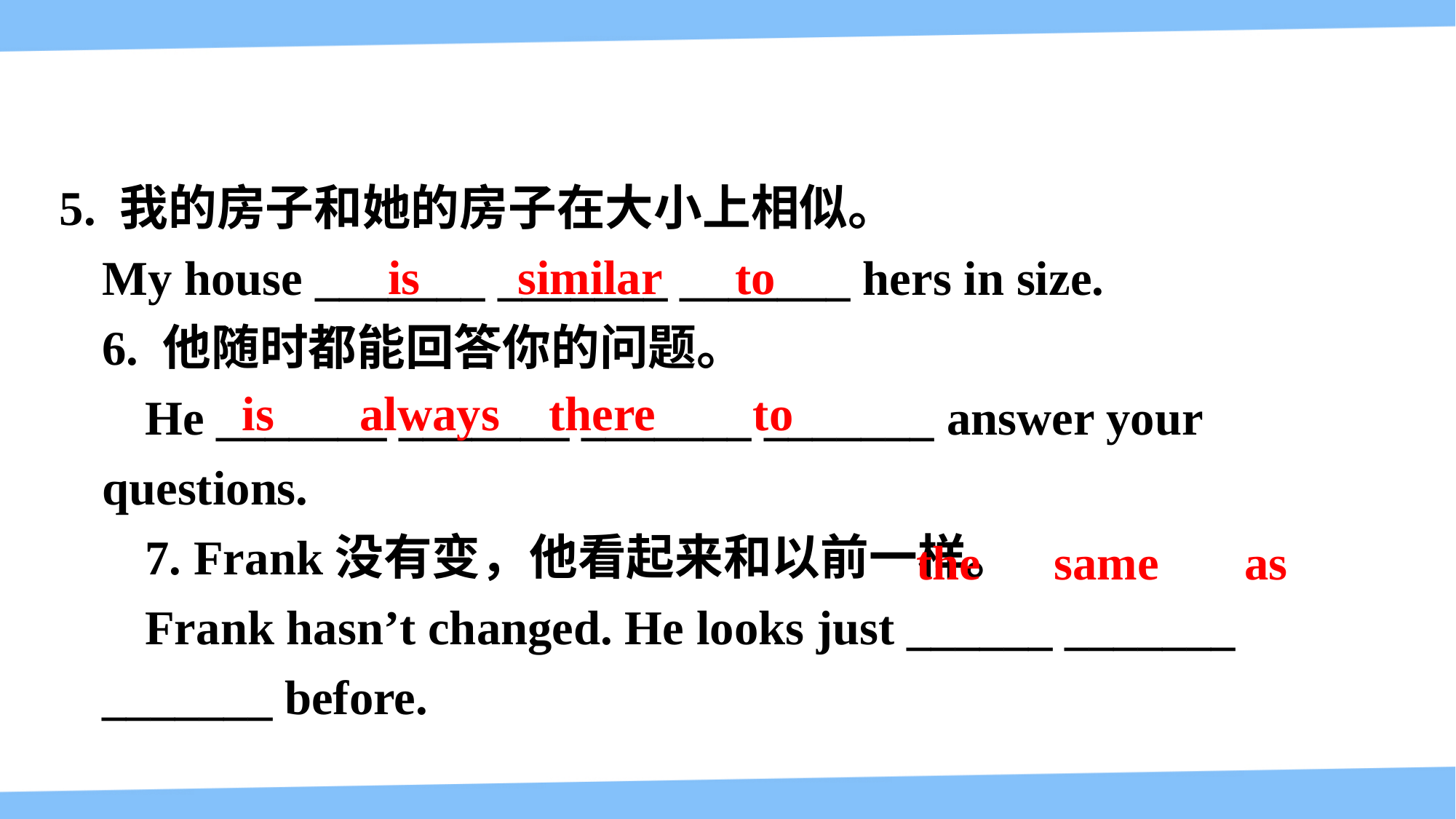

5. 我的房子和她的房子在大小上相似。
My house _______ _______ _______ hers in size.
6. 他随时都能回答你的问题。
He _______ _______ _______ _______ answer your questions.
7. Frank没有变，他看起来和以前一样。
Frank hasn’t changed. He looks just ______ _______ _______ before.
is        similar      to
is       always    there        to
the      same       as